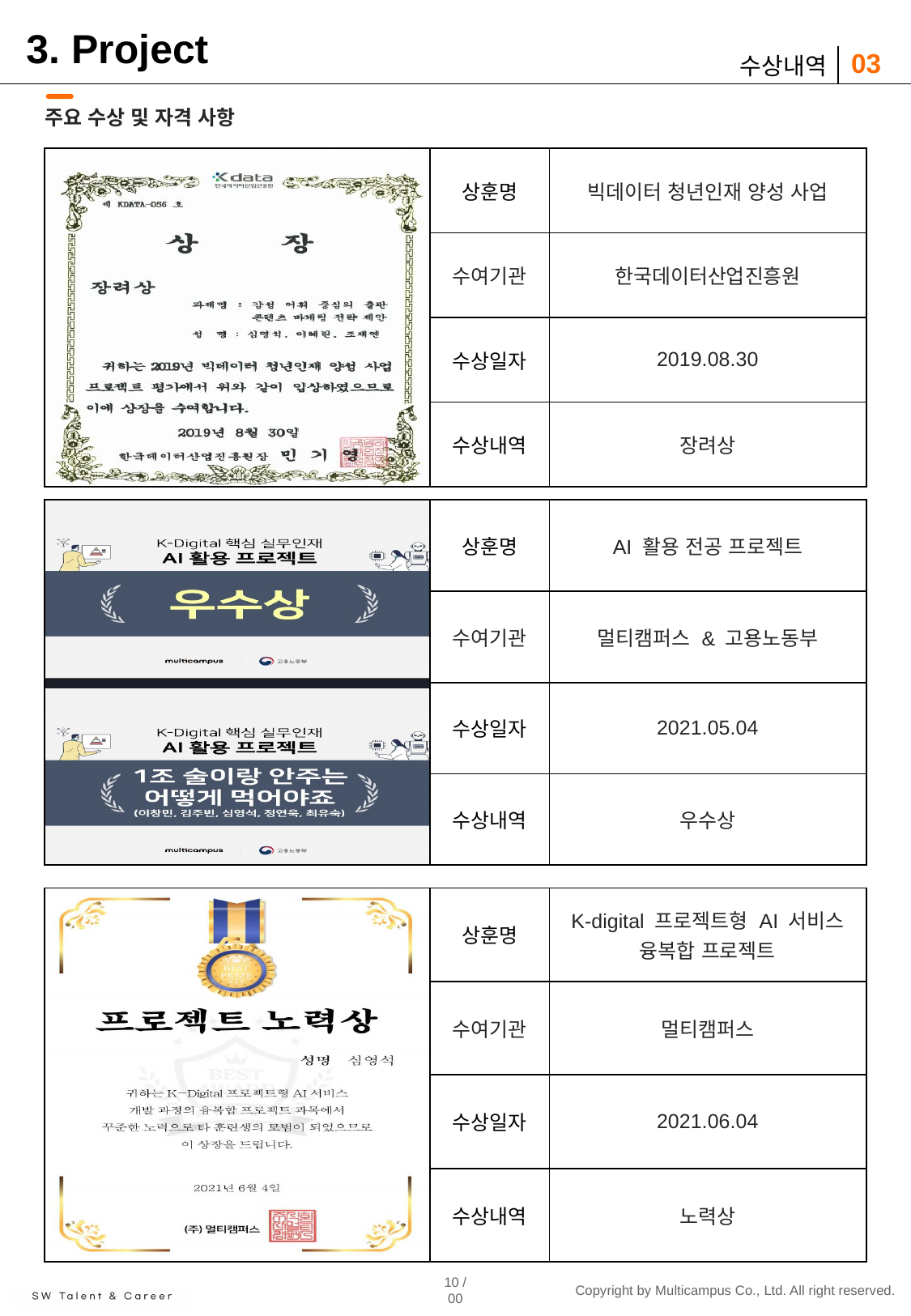

# 3. Project
03
수상내역
주요 수상 및 자격 사항
|  | 상훈명 | 빅데이터 청년인재 양성 사업 |
| --- | --- | --- |
|  | 수여기관 | 한국데이터산업진흥원 |
|  | 수상일자 | 2019.08.30 |
|  | 수상내역 | 장려상 |
|  | 상훈명 | AI 활용 전공 프로젝트 |
| --- | --- | --- |
|  | 수여기관 | 멀티캠퍼스 & 고용노동부 |
|  | 수상일자 | 2021.05.04 |
|  | 수상내역 | 우수상 |
|  | 상훈명 | K-digital 프로젝트형 AI 서비스 융복합 프로젝트 |
| --- | --- | --- |
|  | 수여기관 | 멀티캠퍼스 |
|  | 수상일자 | 2021.06.04 |
|  | 수상내역 | 노력상 |